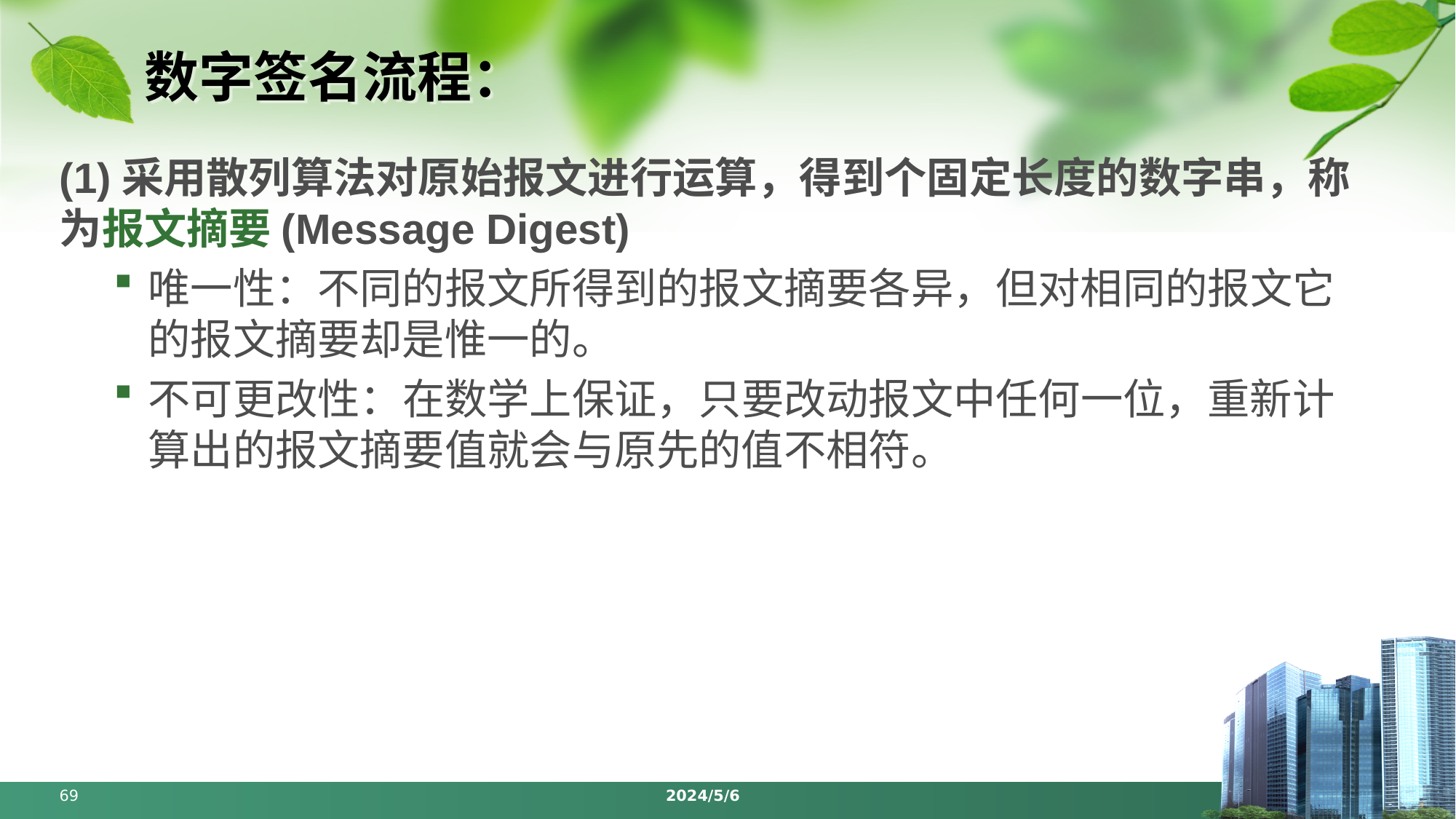

# 数字签名流程：
(1)采用散列算法对原始报文进行运算，得到个固定长度的数字串，称为报文摘要(Message Digest)
唯一性：不同的报文所得到的报文摘要各异，但对相同的报文它的报文摘要却是惟一的。
不可更改性：在数学上保证，只要改动报文中任何一位，重新计算出的报文摘要值就会与原先的值不相符。
69
2024/5/6